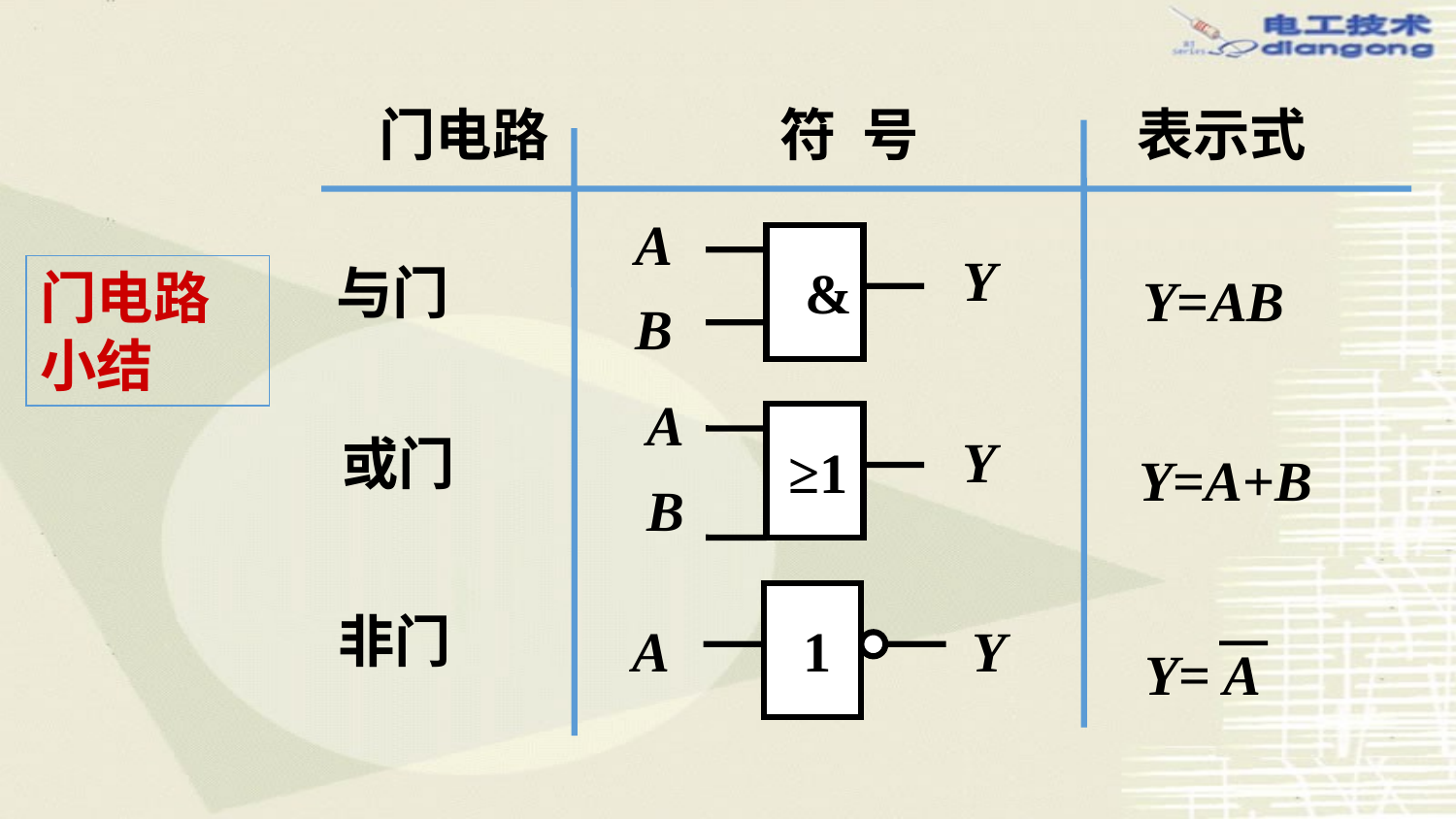

门电路                  符  号                 表示式

A

Y

&
B

与门
门电路小结
Y=AB
A

Y
或门

≥1
Y=A+B

B

A
1
Y
非门
Y= A